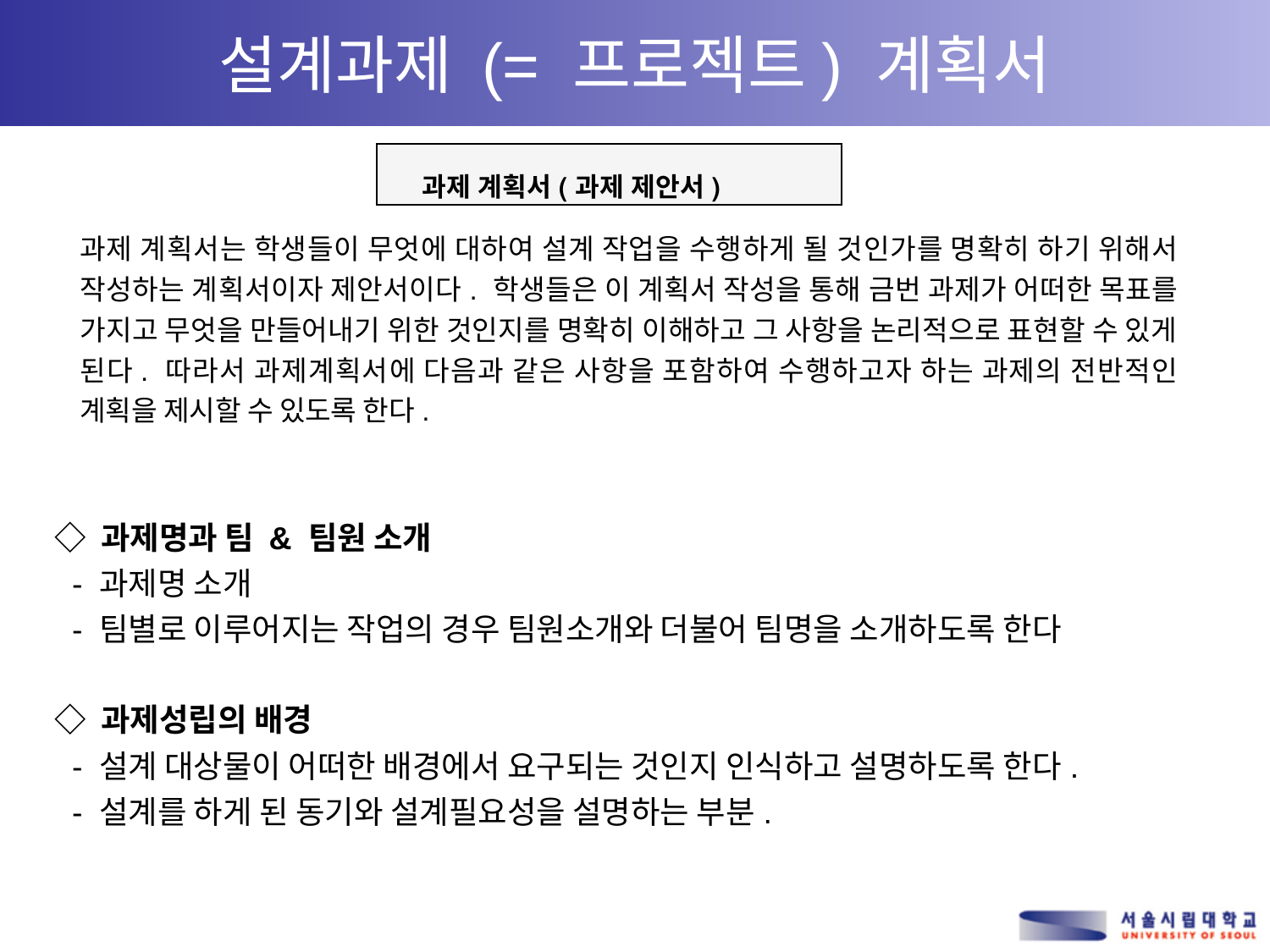

# 설계과제 (= 프로젝트) 계획서
| 과제 계획서(과제 제안서) |
| --- |
과제 계획서는 학생들이 무엇에 대하여 설계 작업을 수행하게 될 것인가를 명확히 하기 위해서 작성하는 계획서이자 제안서이다. 학생들은 이 계획서 작성을 통해 금번 과제가 어떠한 목표를 가지고 무엇을 만들어내기 위한 것인지를 명확히 이해하고 그 사항을 논리적으로 표현할 수 있게 된다. 따라서 과제계획서에 다음과 같은 사항을 포함하여 수행하고자 하는 과제의 전반적인 계획을 제시할 수 있도록 한다.
◇ 과제명과 팀 & 팀원 소개
  - 과제명 소개
  - 팀별로 이루어지는 작업의 경우 팀원소개와 더불어 팀명을 소개하도록 한다

◇ 과제성립의 배경
  - 설계 대상물이 어떠한 배경에서 요구되는 것인지 인식하고 설명하도록 한다.
  - 설계를 하게 된 동기와 설계필요성을 설명하는 부분.